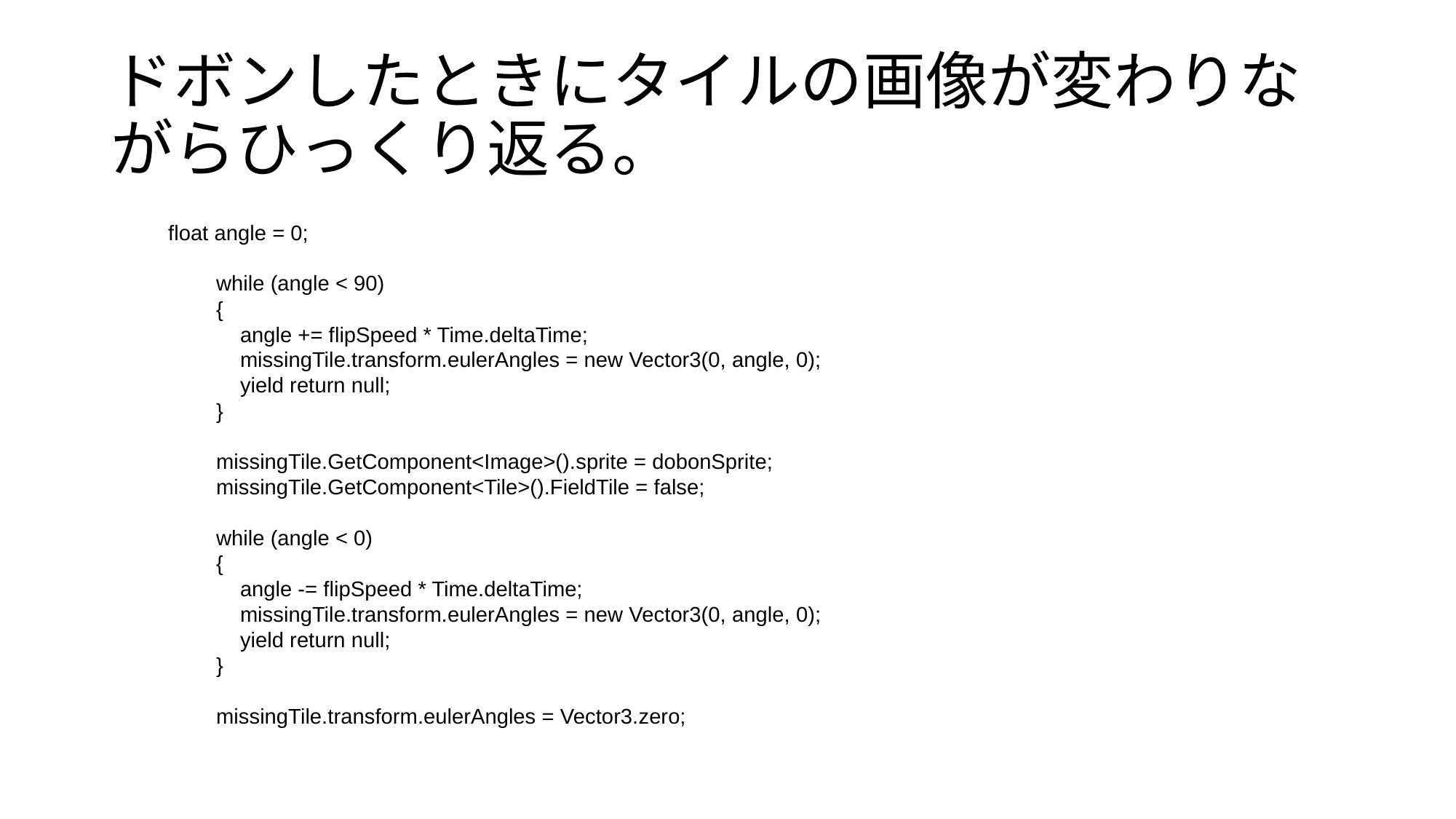

# ドボンしたときにタイルの画像が変わりながらひっくり返る。
float angle = 0;

        while (angle < 90)
        {
            angle += flipSpeed * Time.deltaTime;
            missingTile.transform.eulerAngles = new Vector3(0, angle, 0);
            yield return null;
        }

        missingTile.GetComponent<Image>().sprite = dobonSprite;
        missingTile.GetComponent<Tile>().FieldTile = false;

        while (angle < 0)
        {
            angle -= flipSpeed * Time.deltaTime;
            missingTile.transform.eulerAngles = new Vector3(0, angle, 0);
            yield return null;
        }

        missingTile.transform.eulerAngles = Vector3.zero;